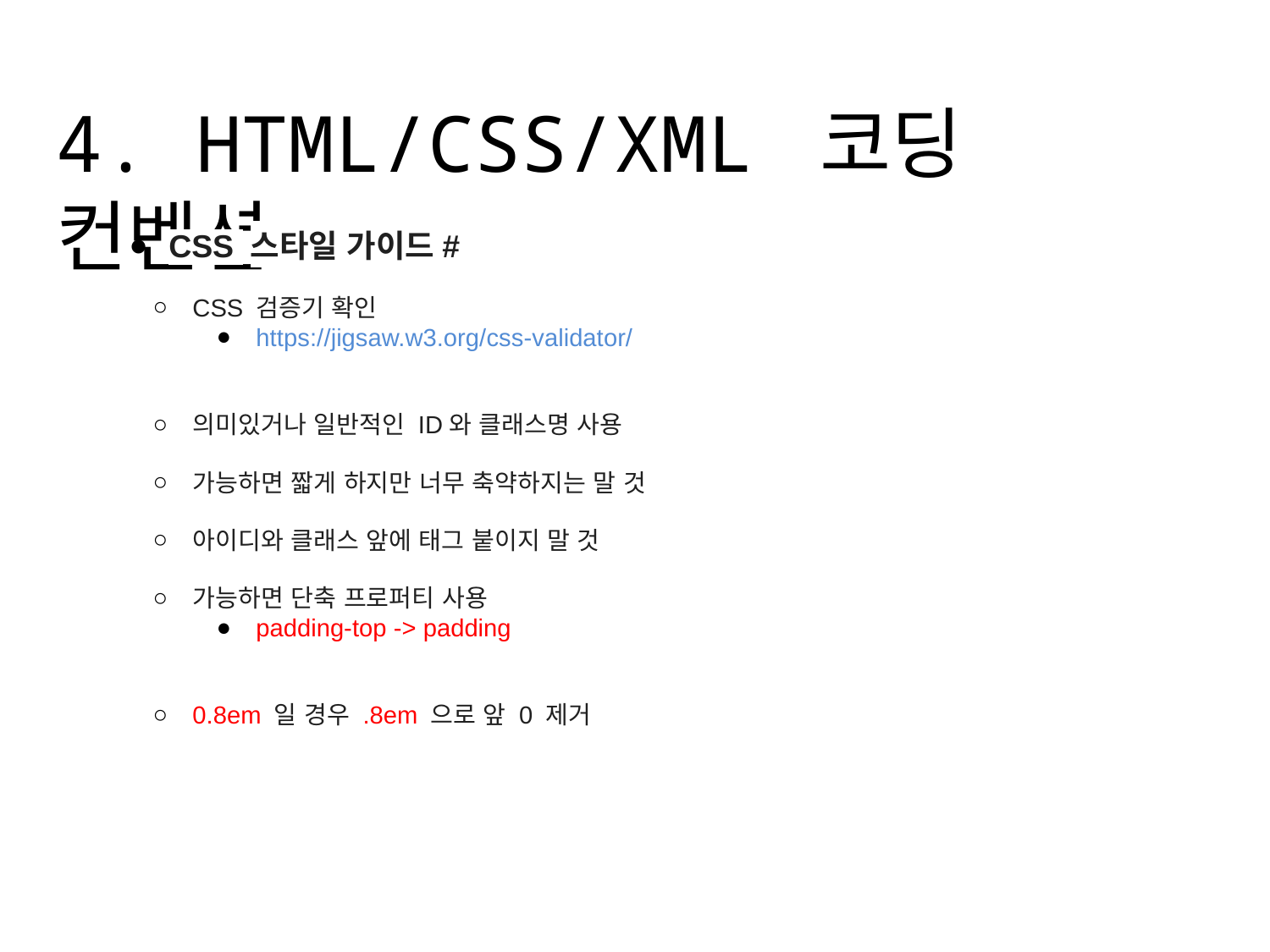

# 4. HTML/CSS/XML 코딩 컨벤션
CSS 스타일 가이드#
CSS 검증기 확인
https://jigsaw.w3.org/css-validator/

의미있거나 일반적인 ID와 클래스명 사용
가능하면 짧게 하지만 너무 축약하지는 말 것
아이디와 클래스 앞에 태그 붙이지 말 것
가능하면 단축 프로퍼티 사용
padding-top -> padding

0.8em 일 경우 .8em 으로 앞 0 제거